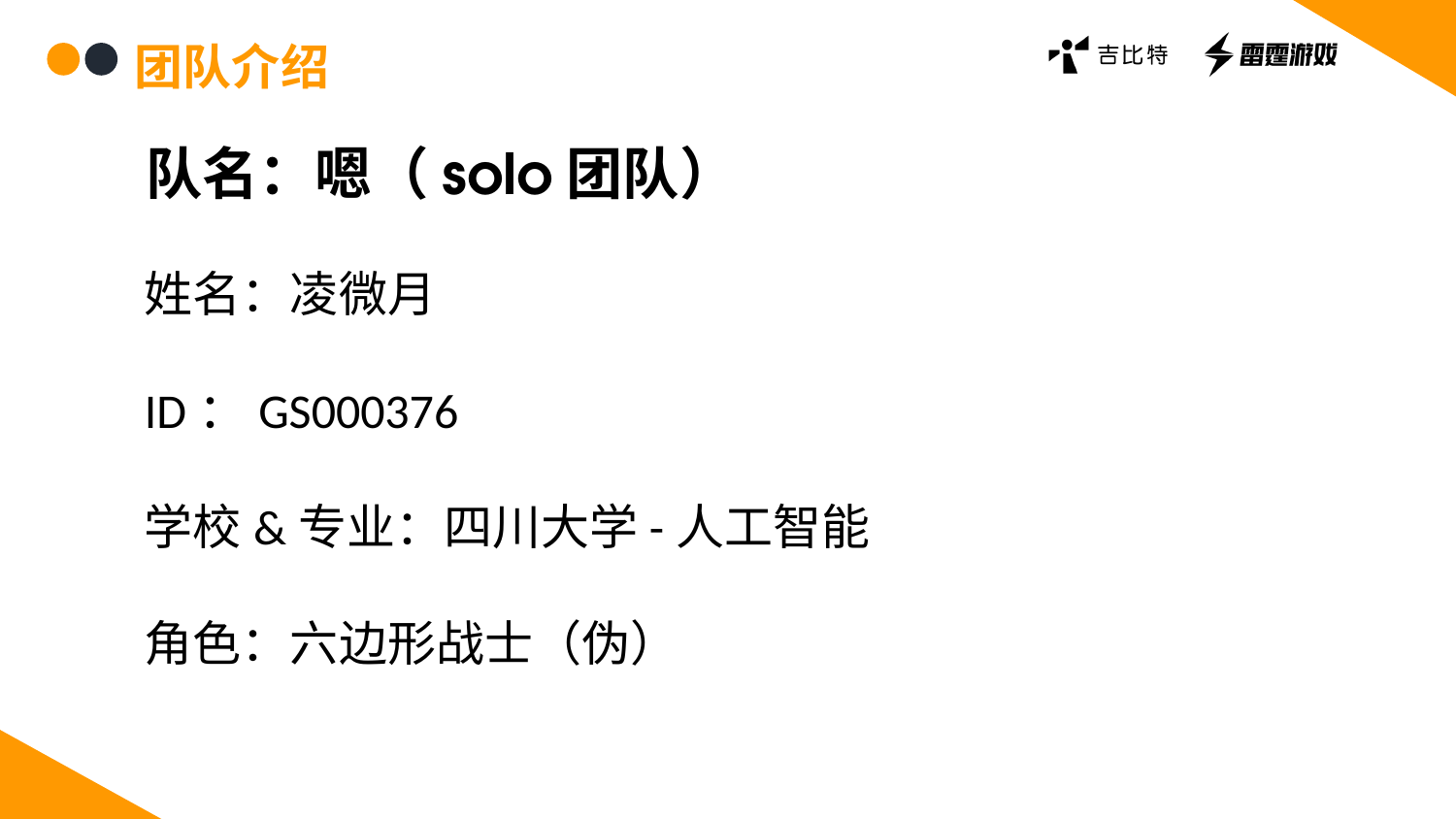

团队介绍

队名：嗯（solo团队）
姓名：凌微月
ID：GS000376
学校&专业：四川大学-人工智能
角色：六边形战士（伪）